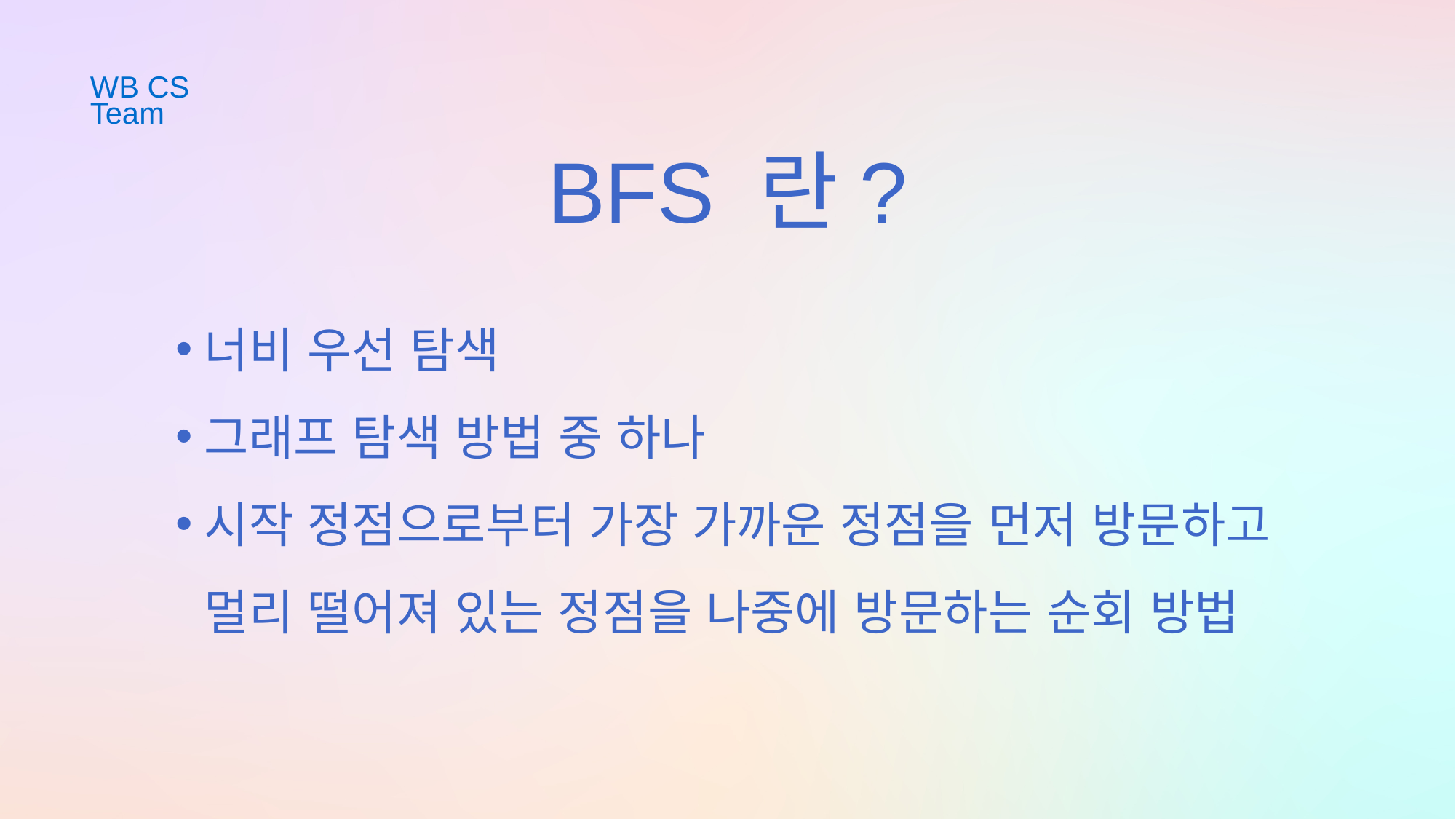

WB CS Team
BFS 란?
너비 우선 탐색
그래프 탐색 방법 중 하나
시작 정점으로부터 가장 가까운 정점을 먼저 방문하고 멀리 떨어져 있는 정점을 나중에 방문하는 순회 방법